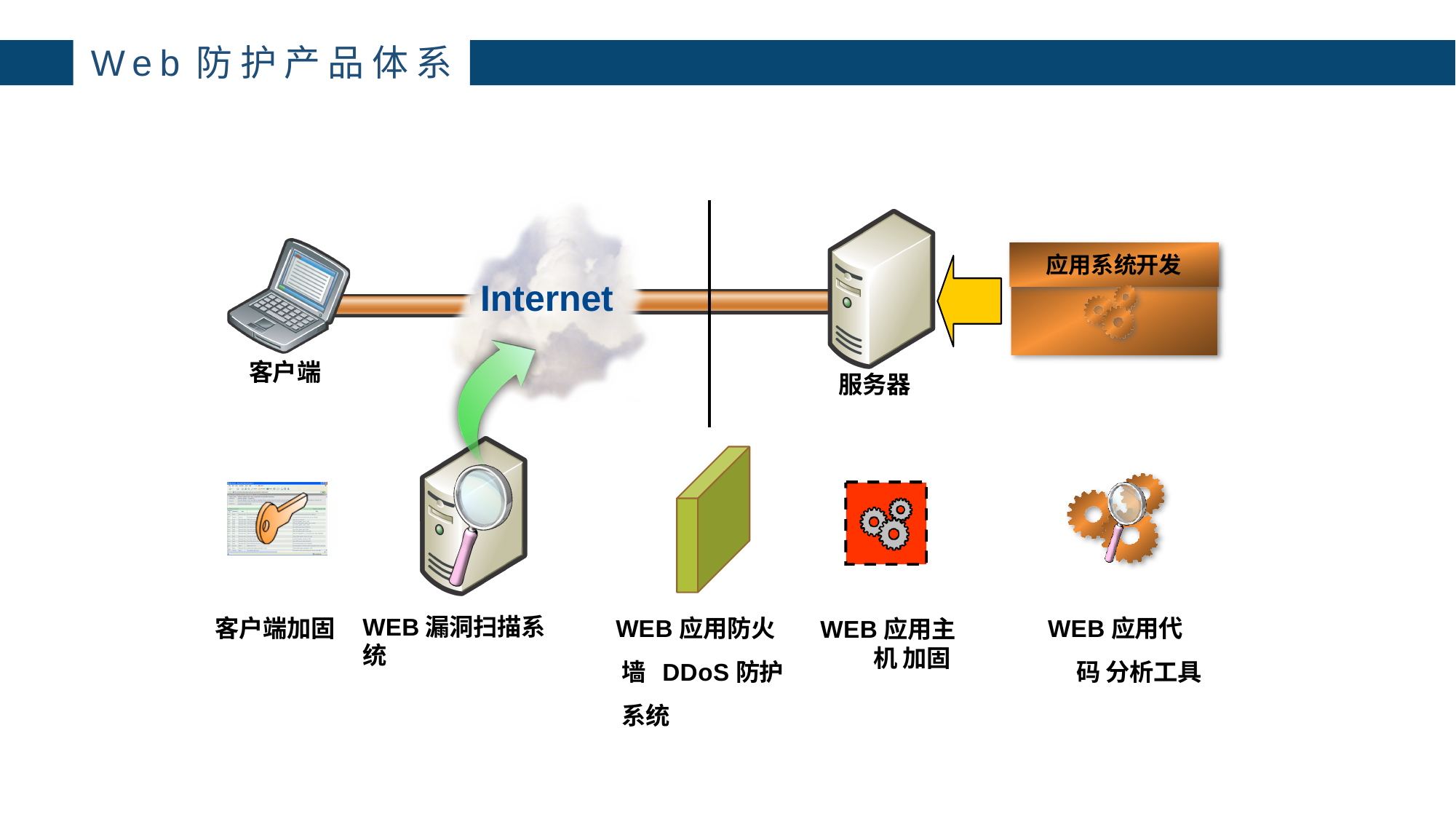

# Web防护产品体系

应用系统开发

Internet

客户端
服务器

WEB应用防火墙  DDoS防护系统
WEB应用代码 分析工具
WEB漏洞扫描系统
客户端加固
WEB应用主机 加固